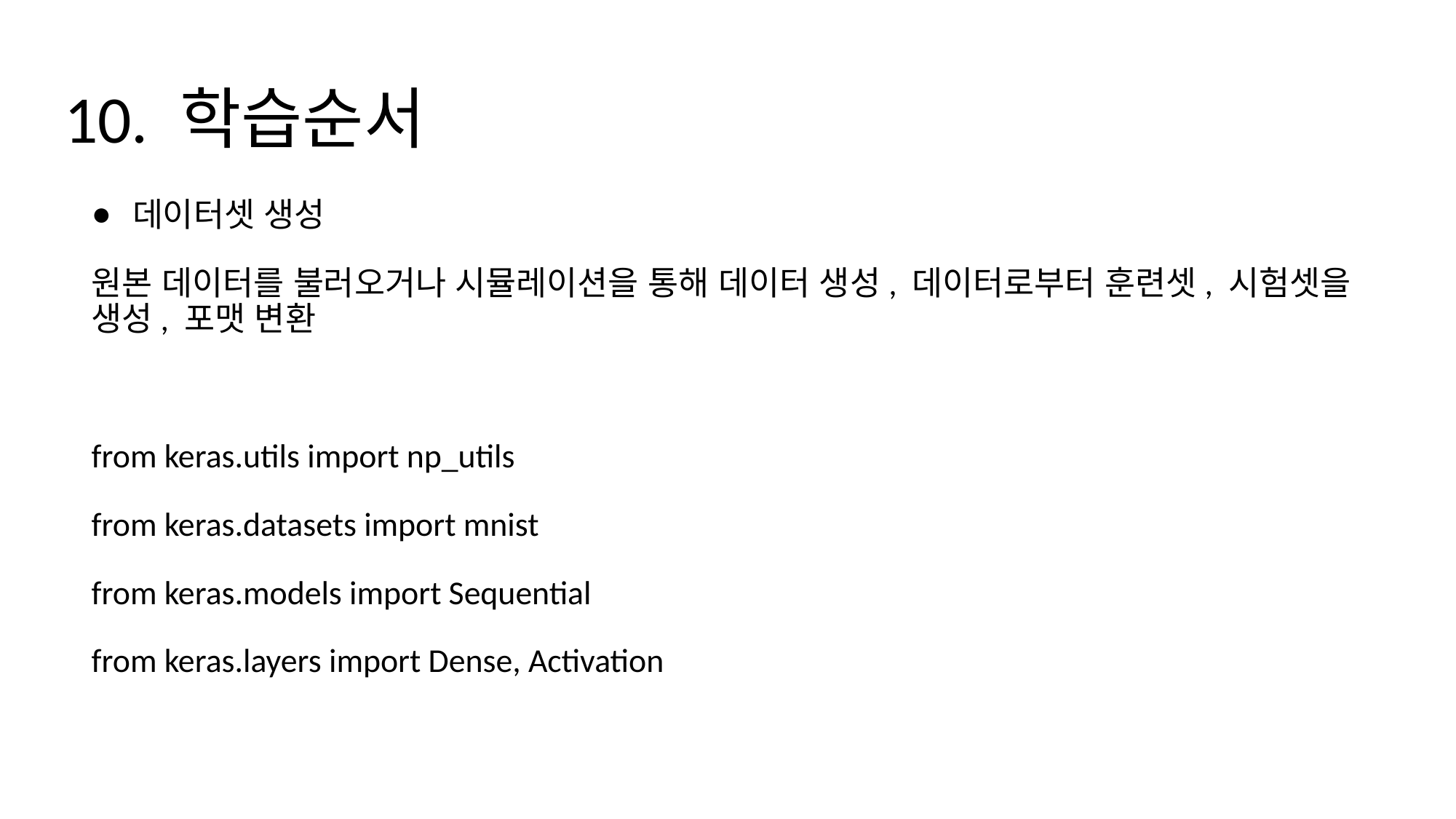

# 10. 학습순서
데이터셋 생성
원본 데이터를 불러오거나 시뮬레이션을 통해 데이터 생성, 데이터로부터 훈련셋, 시험셋을 생성, 포맷 변환

from keras.utils import np_utils
from keras.datasets import mnist
from keras.models import Sequential
from keras.layers import Dense, Activation